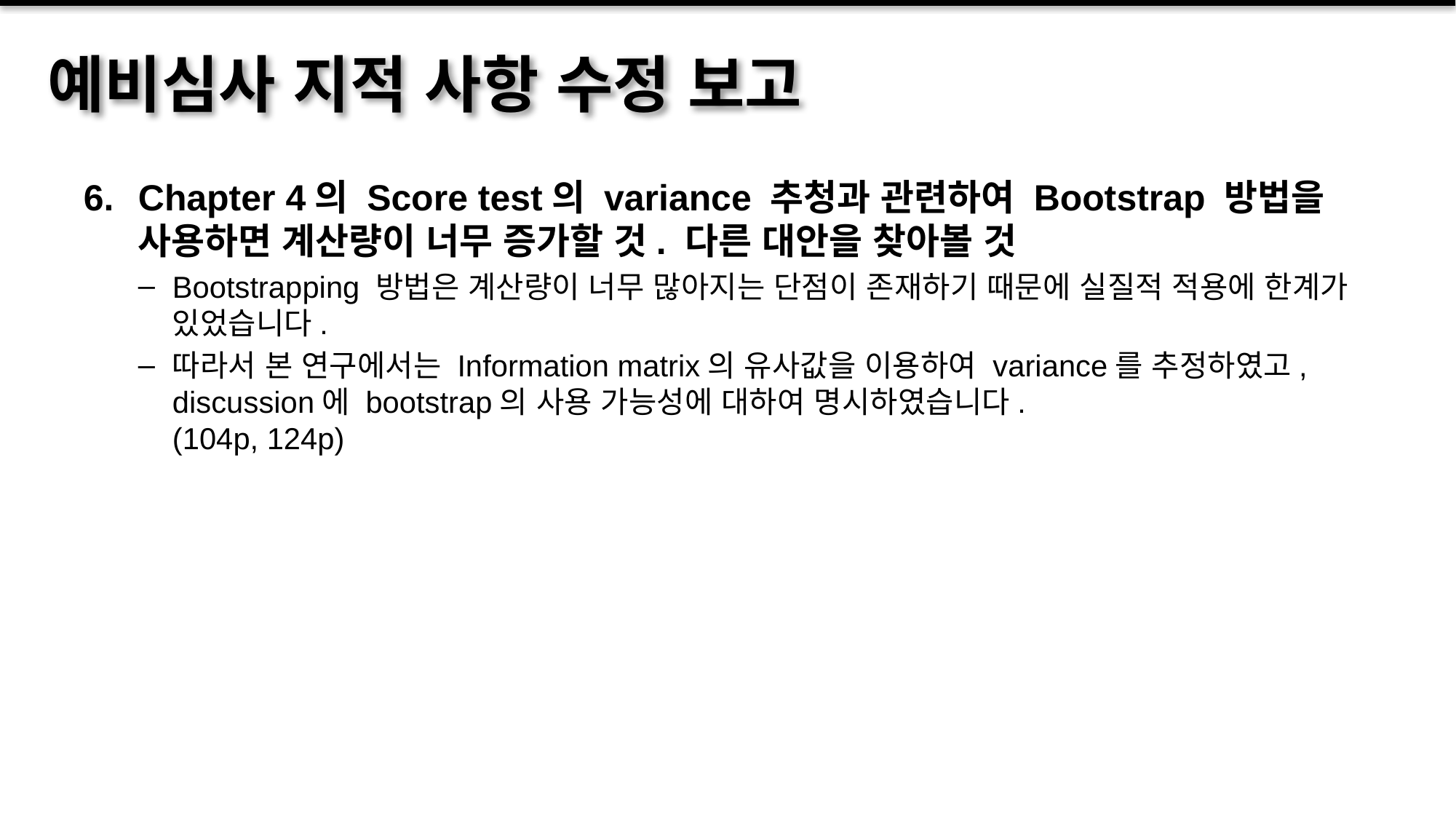

# 예비심사 지적 사항 수정 보고
Chapter 4의 Score test의 variance 추청과 관련하여 Bootstrap 방법을 사용하면 계산량이 너무 증가할 것. 다른 대안을 찾아볼 것
Bootstrapping 방법은 계산량이 너무 많아지는 단점이 존재하기 때문에 실질적 적용에 한계가 있었습니다.
따라서 본 연구에서는 Information matrix의 유사값을 이용하여 variance를 추정하였고, discussion에 bootstrap의 사용 가능성에 대하여 명시하였습니다.
(104p, 124p)